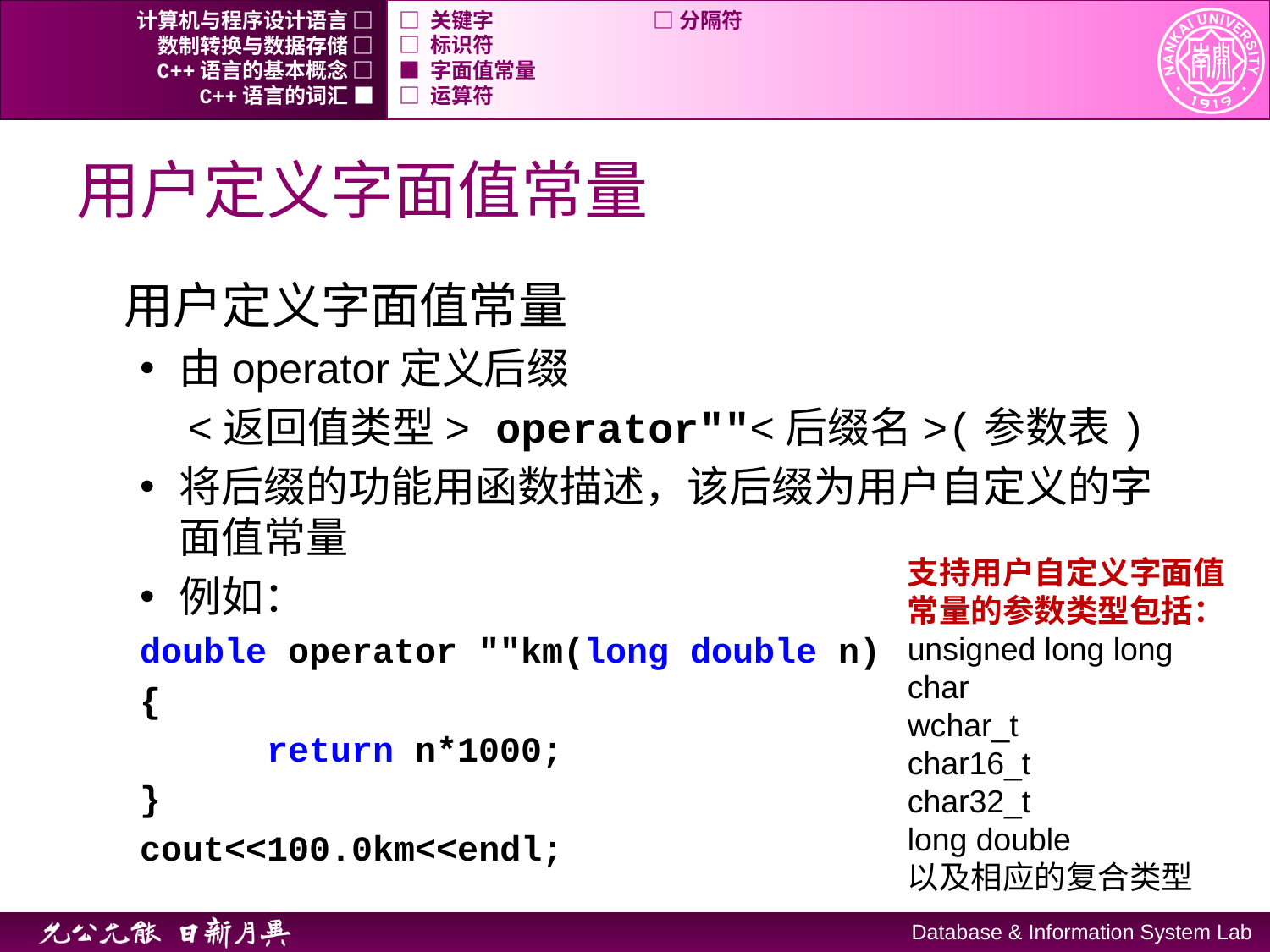

计算机与程序设计语言 □
□ 关键字		□ 分隔符
数制转换与数据存储 □
□ 标识符
C++语言的基本概念 □
■ 字面值常量
C++语言的词汇 ■
□ 运算符
# 用户定义字面值常量
用户定义字面值常量
由operator定义后缀
<返回值类型> operator""<后缀名>(参数表)
将后缀的功能用函数描述，该后缀为用户自定义的字面值常量
例如：
double operator ""km(long double n)
{
	return n*1000;
}
cout<<100.0km<<endl;

支持用户自定义字面值常量的参数类型包括：
unsigned long long
char
wchar_t
char16_t
char32_t
long double
以及相应的复合类型